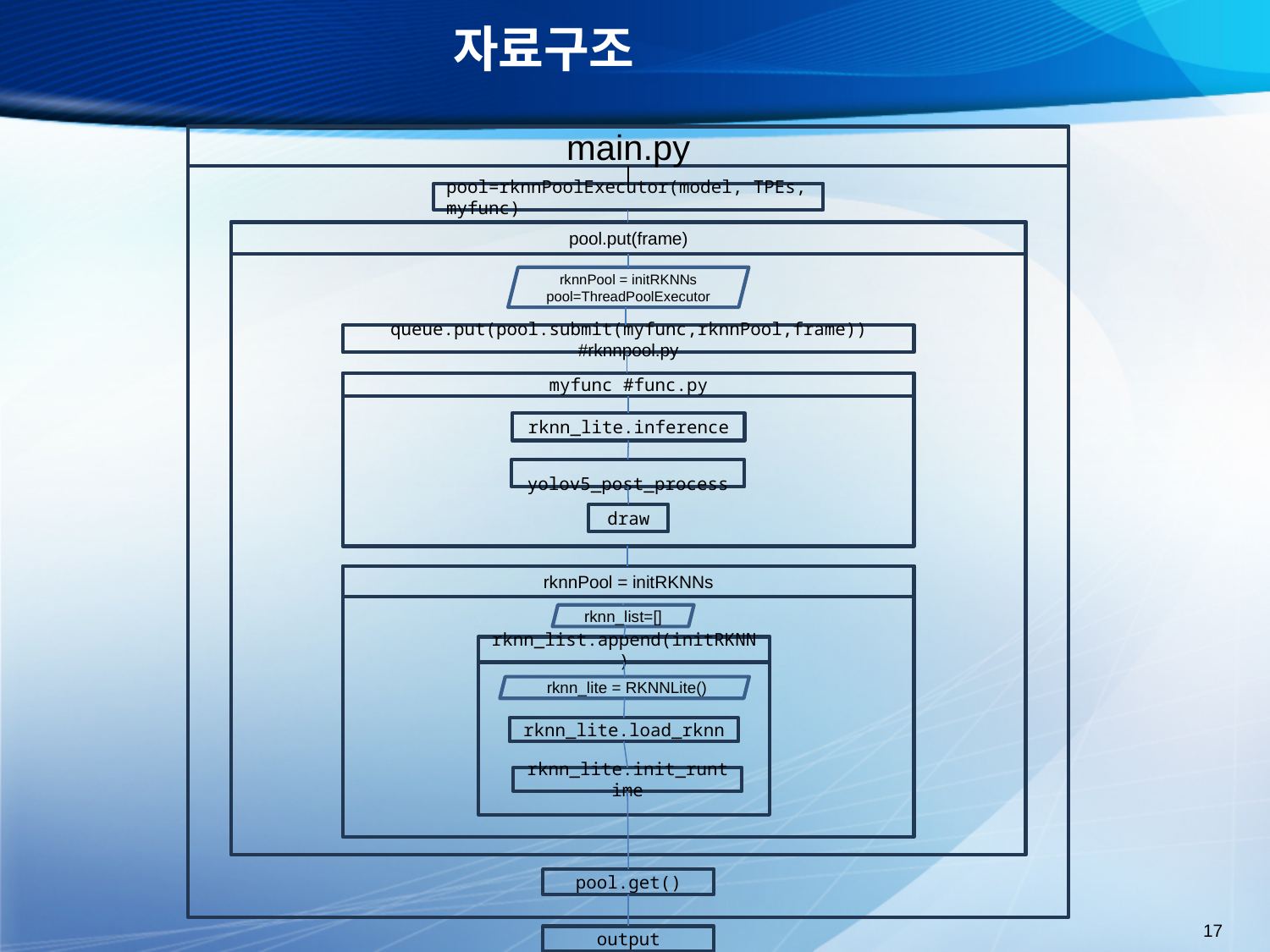

# 자료구조
main.py

pool=rknnPoolExecutor(model, TPEs, myfunc)
pool.put(frame)

rknnPool = initRKNNs pool=ThreadPoolExecutor
queue.put(pool.submit(myfunc,rknnPool,frame)) #rknnpool.py
myfunc #func.py

rknn_lite.inference
 yolov5_post_process
draw
rknnPool = initRKNNs

rknn_list=[]
rknn_list.append(initRKNN)

 rknn_lite = RKNNLite()
rknn_lite.load_rknn
rknn_lite.init_runtime
pool.get()
output